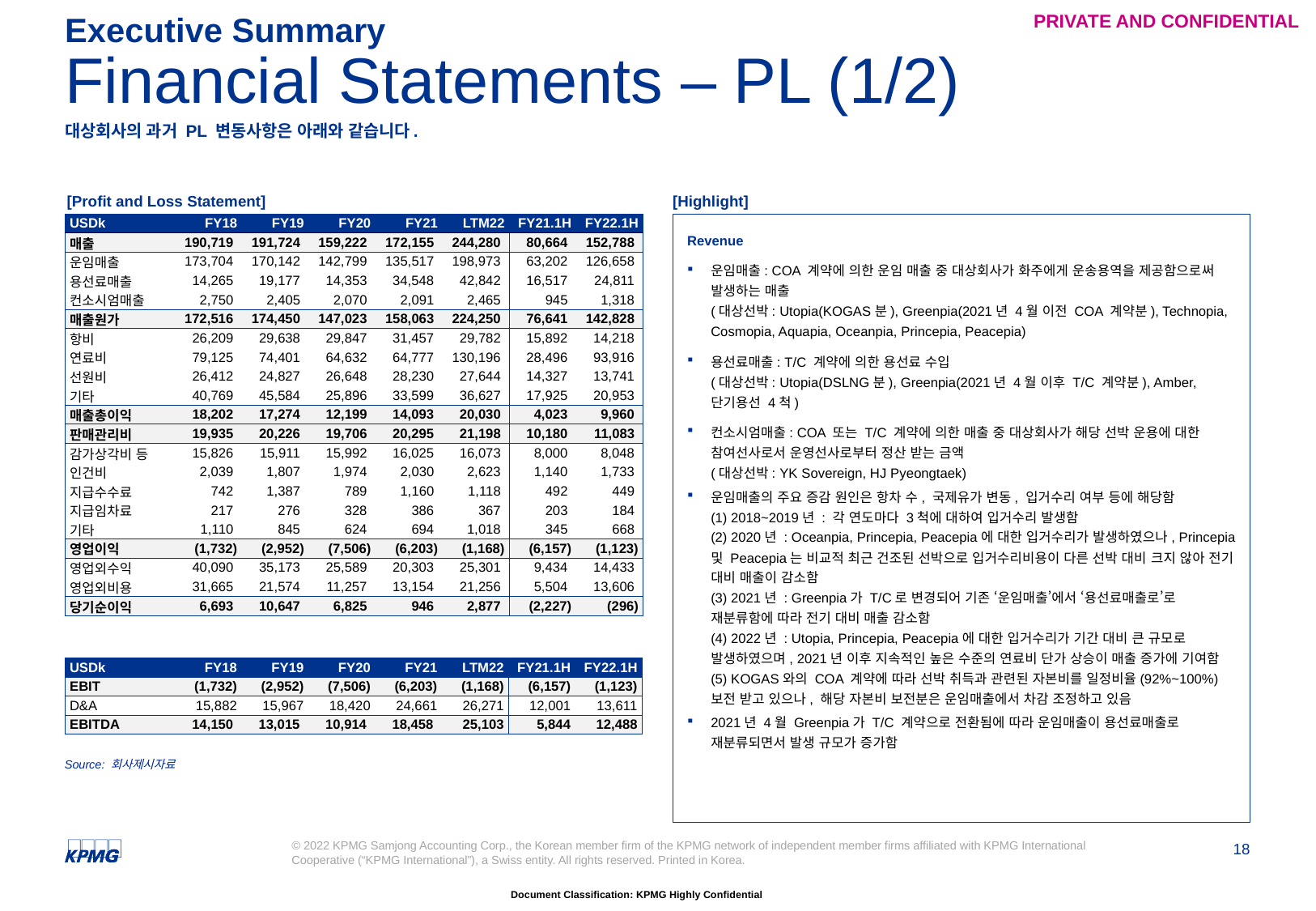

Executive Summary
# Financial Statements – PL (1/2)
대상회사의 과거 PL 변동사항은 아래와 같습니다.
[Profit and Loss Statement]
[Highlight]
| USDk | FY18 | FY19 | FY20 | FY21 | LTM22 | FY21.1H | FY22.1H |
| --- | --- | --- | --- | --- | --- | --- | --- |
| 매출 | 190,719 | 191,724 | 159,222 | 172,155 | 244,280 | 80,664 | 152,788 |
| 운임매출 | 173,704 | 170,142 | 142,799 | 135,517 | 198,973 | 63,202 | 126,658 |
| 용선료매출 | 14,265 | 19,177 | 14,353 | 34,548 | 42,842 | 16,517 | 24,811 |
| 컨소시엄매출 | 2,750 | 2,405 | 2,070 | 2,091 | 2,465 | 945 | 1,318 |
| 매출원가 | 172,516 | 174,450 | 147,023 | 158,063 | 224,250 | 76,641 | 142,828 |
| 항비 | 26,209 | 29,638 | 29,847 | 31,457 | 29,782 | 15,892 | 14,218 |
| 연료비 | 79,125 | 74,401 | 64,632 | 64,777 | 130,196 | 28,496 | 93,916 |
| 선원비 | 26,412 | 24,827 | 26,648 | 28,230 | 27,644 | 14,327 | 13,741 |
| 기타 | 40,769 | 45,584 | 25,896 | 33,599 | 36,627 | 17,925 | 20,953 |
| 매출총이익 | 18,202 | 17,274 | 12,199 | 14,093 | 20,030 | 4,023 | 9,960 |
| 판매관리비 | 19,935 | 20,226 | 19,706 | 20,295 | 21,198 | 10,180 | 11,083 |
| 감가상각비 등 | 15,826 | 15,911 | 15,992 | 16,025 | 16,073 | 8,000 | 8,048 |
| 인건비 | 2,039 | 1,807 | 1,974 | 2,030 | 2,623 | 1,140 | 1,733 |
| 지급수수료 | 742 | 1,387 | 789 | 1,160 | 1,118 | 492 | 449 |
| 지급임차료 | 217 | 276 | 328 | 386 | 367 | 203 | 184 |
| 기타 | 1,110 | 845 | 624 | 694 | 1,018 | 345 | 668 |
| 영업이익 | (1,732) | (2,952) | (7,506) | (6,203) | (1,168) | (6,157) | (1,123) |
| 영업외수익 | 40,090 | 35,173 | 25,589 | 20,303 | 25,301 | 9,434 | 14,433 |
| 영업외비용 | 31,665 | 21,574 | 11,257 | 13,154 | 21,256 | 5,504 | 13,606 |
| 당기순이익 | 6,693 | 10,647 | 6,825 | 946 | 2,877 | (2,227) | (296) |
Revenue
운임매출: COA 계약에 의한 운임 매출 중 대상회사가 화주에게 운송용역을 제공함으로써 발생하는 매출
(대상선박: Utopia(KOGAS분), Greenpia(2021년 4월 이전 COA 계약분), Technopia, Cosmopia, Aquapia, Oceanpia, Princepia, Peacepia)
용선료매출: T/C 계약에 의한 용선료 수입
(대상선박: Utopia(DSLNG분), Greenpia(2021년 4월 이후 T/C 계약분), Amber, 단기용선 4척)
컨소시엄매출: COA 또는 T/C 계약에 의한 매출 중 대상회사가 해당 선박 운용에 대한 참여선사로서 운영선사로부터 정산 받는 금액
(대상선박: YK Sovereign, HJ Pyeongtaek)
운임매출의 주요 증감 원인은 항차 수, 국제유가 변동, 입거수리 여부 등에 해당함
(1) 2018~2019년 : 각 연도마다 3척에 대하여 입거수리 발생함
(2) 2020년 : Oceanpia, Princepia, Peacepia에 대한 입거수리가 발생하였으나, Princepia 및 Peacepia는 비교적 최근 건조된 선박으로 입거수리비용이 다른 선박 대비 크지 않아 전기 대비 매출이 감소함
(3) 2021년 : Greenpia가 T/C로 변경되어 기존 ‘운임매출’에서 ‘용선료매출로’로 재분류함에 따라 전기 대비 매출 감소함
(4) 2022년 : Utopia, Princepia, Peacepia에 대한 입거수리가 기간 대비 큰 규모로 발생하였으며, 2021년 이후 지속적인 높은 수준의 연료비 단가 상승이 매출 증가에 기여함
(5) KOGAS와의 COA 계약에 따라 선박 취득과 관련된 자본비를 일정비율(92%~100%) 보전 받고 있으나, 해당 자본비 보전분은 운임매출에서 차감 조정하고 있음
2021년 4월 Greenpia가 T/C 계약으로 전환됨에 따라 운임매출이 용선료매출로 재분류되면서 발생 규모가 증가함
| USDk | FY18 | FY19 | FY20 | FY21 | LTM22 | FY21.1H | FY22.1H |
| --- | --- | --- | --- | --- | --- | --- | --- |
| EBIT | (1,732) | (2,952) | (7,506) | (6,203) | (1,168) | (6,157) | (1,123) |
| D&A | 15,882 | 15,967 | 18,420 | 24,661 | 26,271 | 12,001 | 13,611 |
| EBITDA | 14,150 | 13,015 | 10,914 | 18,458 | 25,103 | 5,844 | 12,488 |
Source: 회사제시자료